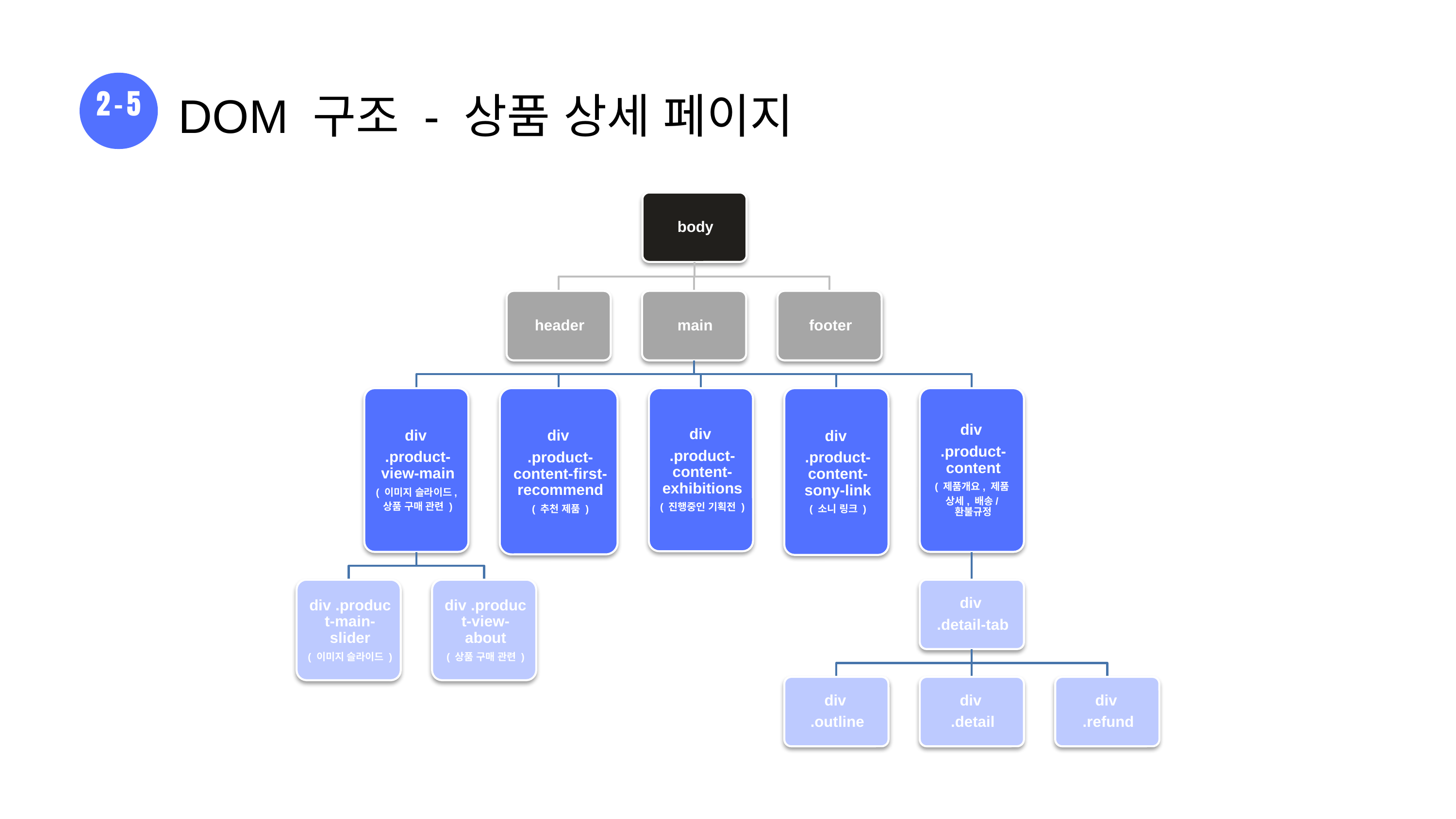

2-5
DOM 구조 - 상품 상세 페이지
body
header
main
div
.product-view-main
( 이미지 슬라이드,
상품 구매 관련 )
div .product-main-slider
( 이미지 슬라이드 )
div .product-view-about
( 상품 구매 관련 )
div
.product-content-first-recommend
( 추천 제품 )
div
.product-content-exhibitions
( 진행중인 기획전 )
div
.product-content-sony-link
( 소니 링크 )
div
.product-content
( 제품개요, 제품
상세, 배송/환불규정
div
.detail-tab
div
.outline
div
.detail
div
.refund
footer